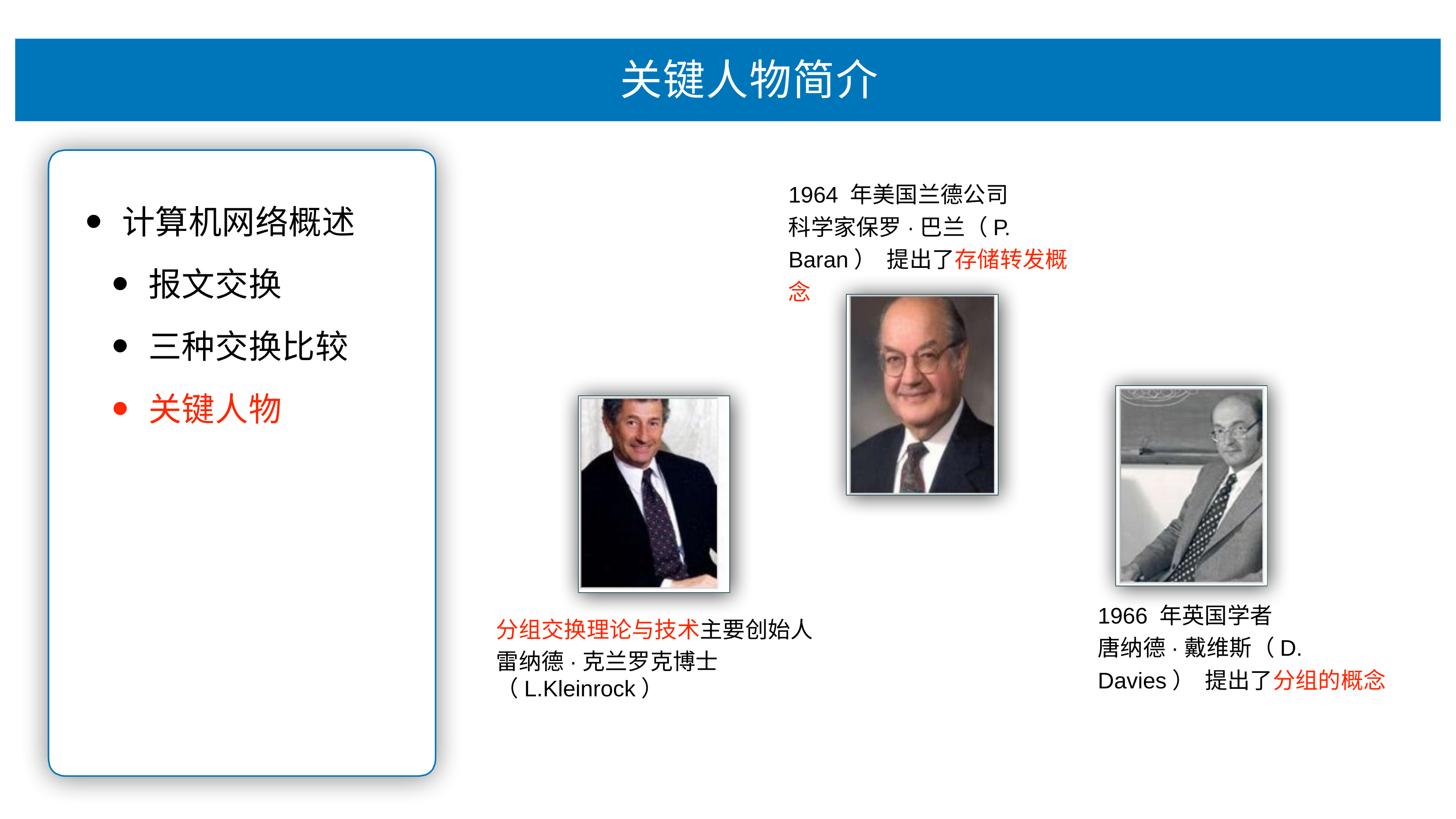

# 关键⼈物简介

1964 年美国兰德公司
科学家保罗·巴兰（P. Baran）  提出了存储转发概念
计算机⽹络概述
报⽂交换
三种交换⽐较
关键⼈物

1966 年英国学者
唐纳德·戴维斯（D. Davies）  提出了分组的概念
分组交换理论与技术主要创始⼈
雷纳德·克兰罗克博⼠（L.Kleinrock）